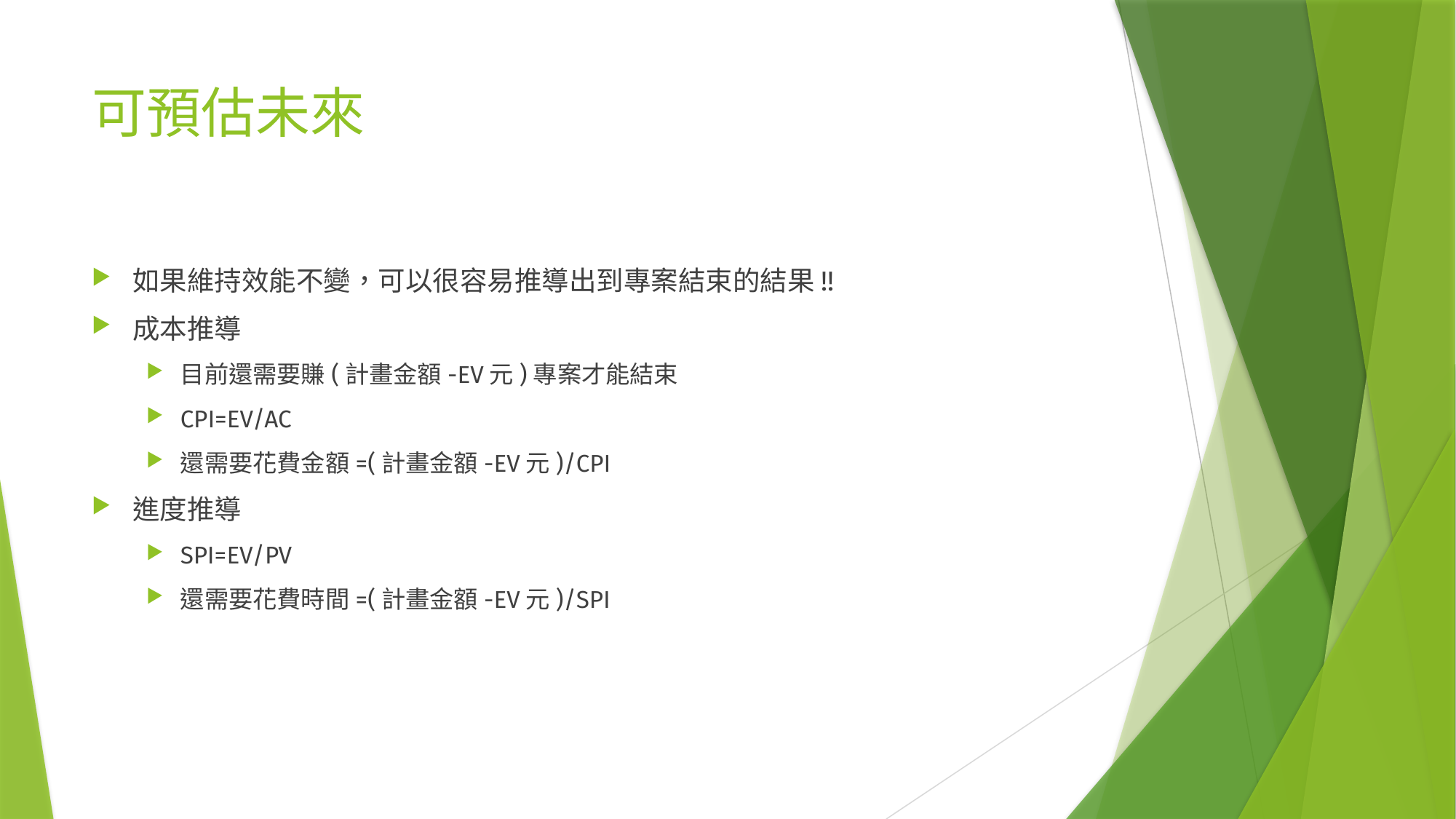

# 可預估未來
如果維持效能不變，可以很容易推導出到專案結束的結果!!
成本推導
目前還需要賺(計畫金額-EV元)專案才能結束
CPI=EV/AC
還需要花費金額=(計畫金額-EV元)/CPI
進度推導
SPI=EV/PV
還需要花費時間=(計畫金額-EV元)/SPI